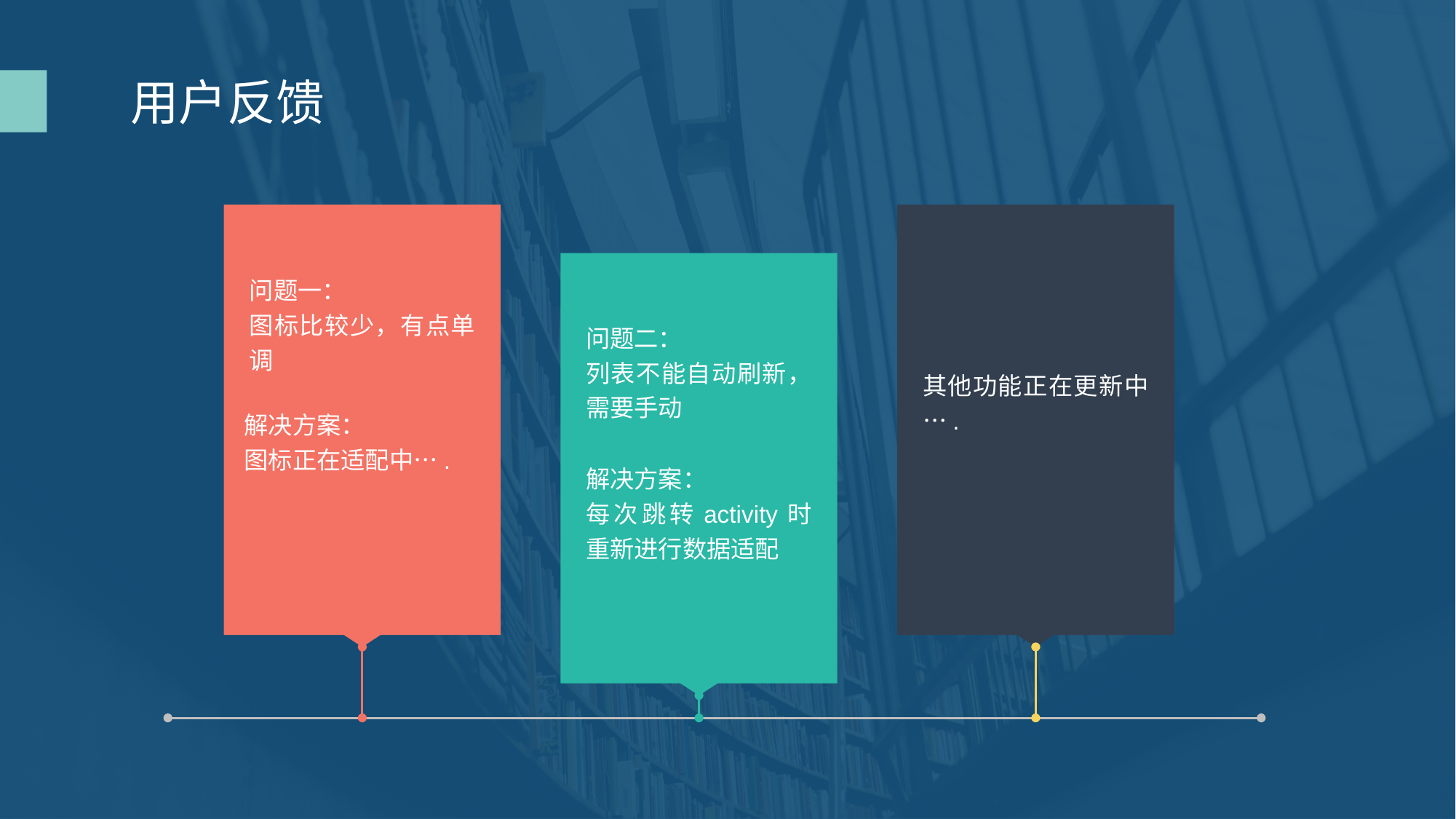

用户反馈

问题一：
图标比较少，有点单调
问题二：
列表不能自动刷新，需要手动
其他功能正在更新中….
解决方案：
图标正在适配中….
解决方案：
每次跳转activity时重新进行数据适配